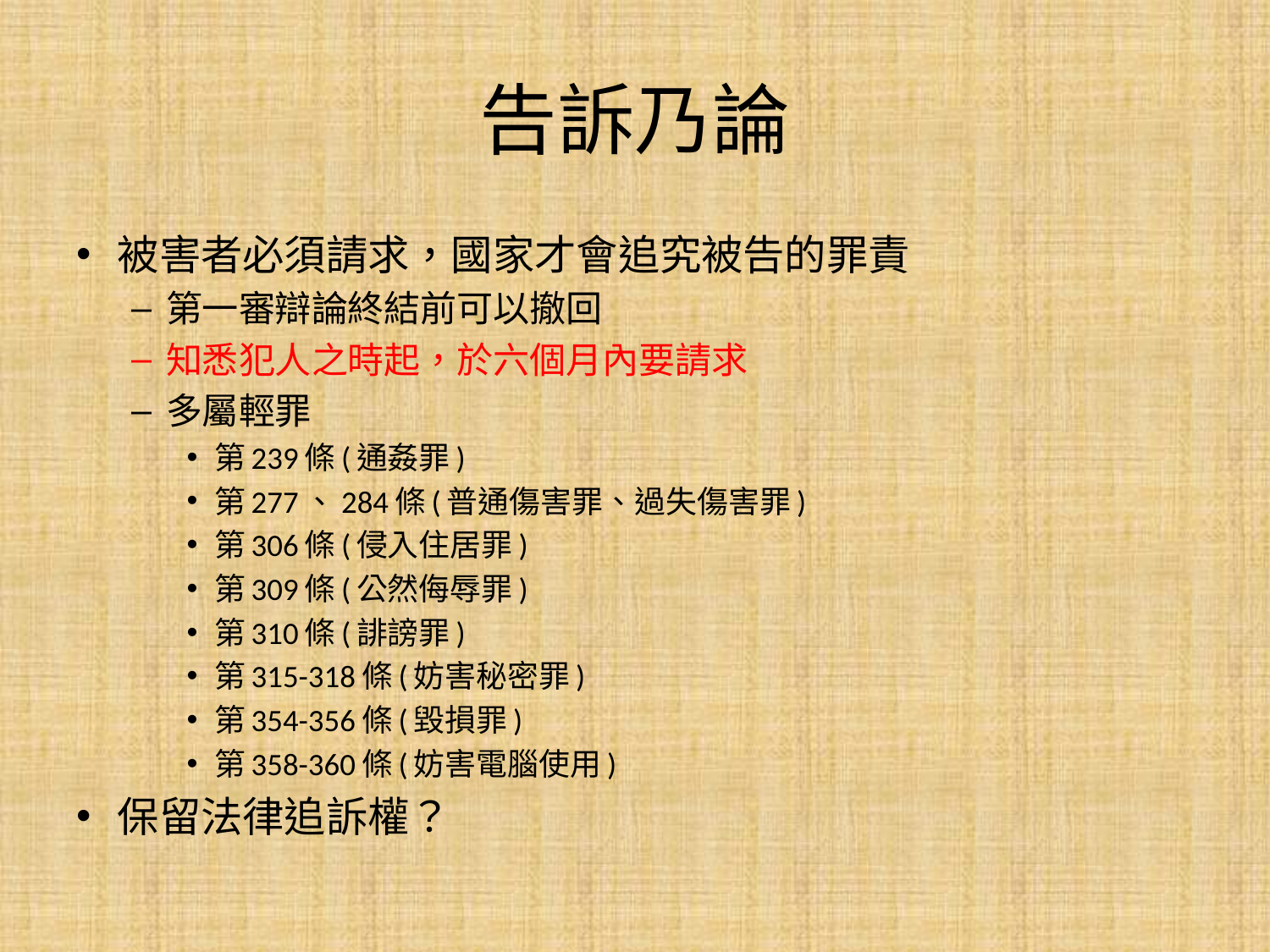

# 告訴乃論
被害者必須請求，國家才會追究被告的罪責
第一審辯論終結前可以撤回
知悉犯人之時起，於六個月內要請求
多屬輕罪
第239條(通姦罪)
第277、284條(普通傷害罪、過失傷害罪)
第306條(侵入住居罪)
第309條(公然侮辱罪)
第310條(誹謗罪)
第315-318條(妨害秘密罪)
第354-356條(毀損罪)
第358-360條(妨害電腦使用)
保留法律追訴權？